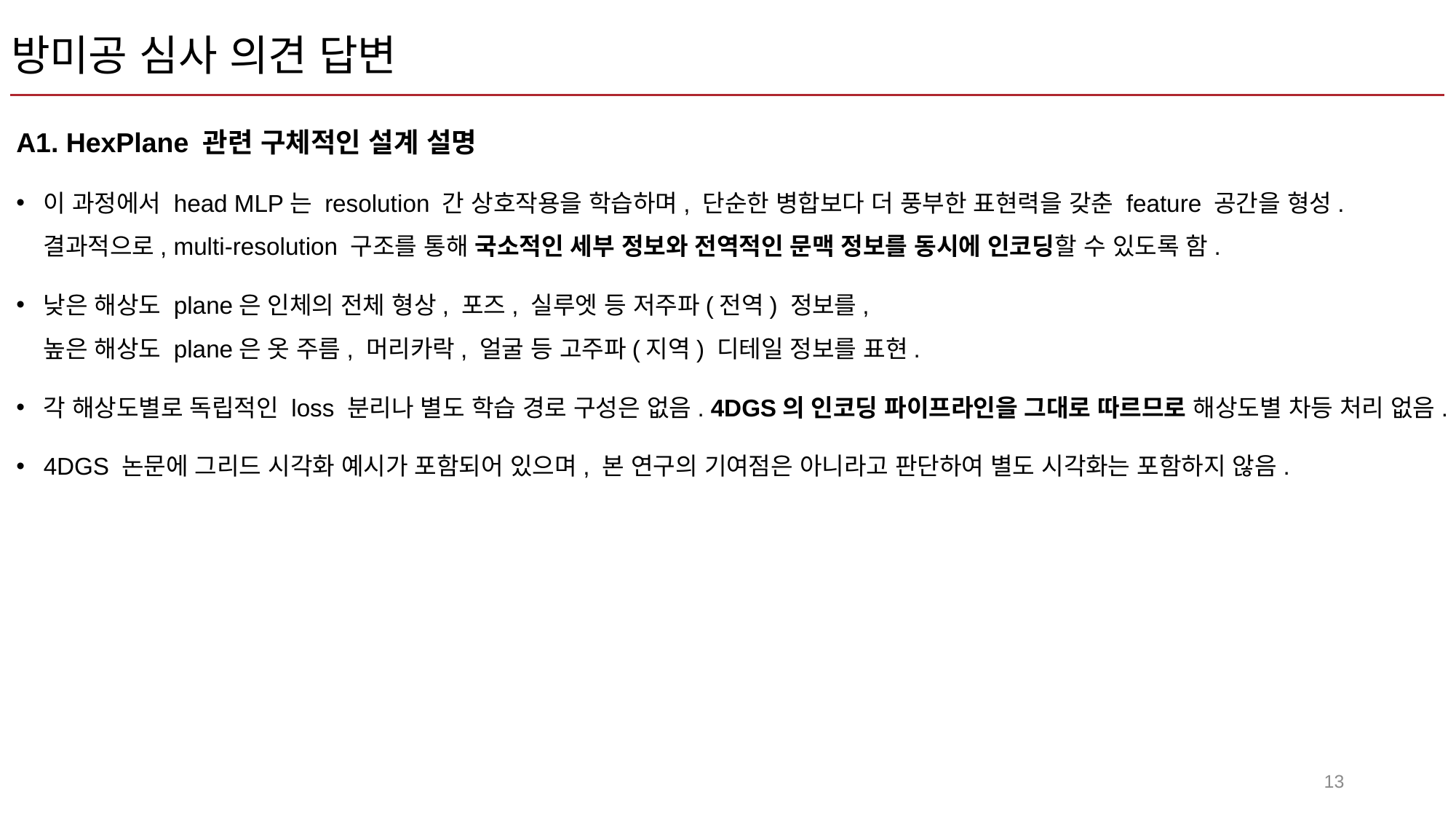

# 방미공 심사 의견 답변
A1. HexPlane 관련 구체적인 설계 설명
이 과정에서 head MLP는 resolution 간 상호작용을 학습하며, 단순한 병합보다 더 풍부한 표현력을 갖춘 feature 공간을 형성. 결과적으로, multi-resolution 구조를 통해 국소적인 세부 정보와 전역적인 문맥 정보를 동시에 인코딩할 수 있도록 함.
낮은 해상도 plane은 인체의 전체 형상, 포즈, 실루엣 등 저주파(전역) 정보를,
높은 해상도 plane은 옷 주름, 머리카락, 얼굴 등 고주파(지역) 디테일 정보를 표현.
각 해상도별로 독립적인 loss 분리나 별도 학습 경로 구성은 없음. 4DGS의 인코딩 파이프라인을 그대로 따르므로 해상도별 차등 처리 없음.
4DGS 논문에 그리드 시각화 예시가 포함되어 있으며, 본 연구의 기여점은 아니라고 판단하여 별도 시각화는 포함하지 않음.

13